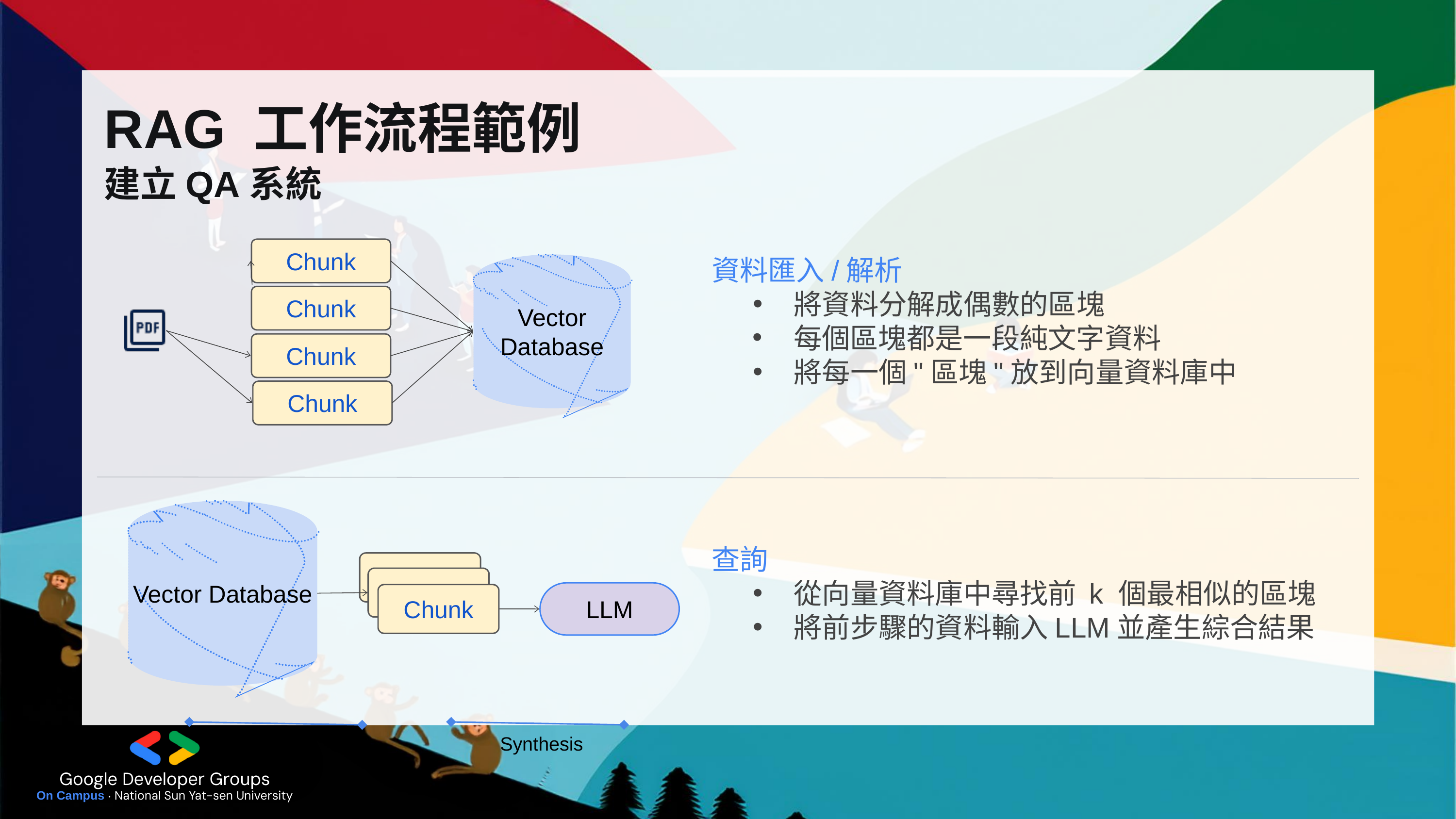

Google Developer Groups
On Campus ‧ National Sun Yat-sen University
RAG 工作流程範例
建立QA系統

Chunk

資料匯入/解析
將資料分解成偶數的區塊
每個區塊都是一段純文字資料
將每一個"區塊"放到向量資料庫中

Vector Database

Chunk

Chunk

Chunk

Vector Database

查詢
從向量資料庫中尋找前 k 個最相似的區塊
將前步驟的資料輸入LLM並產生綜合結果

LLM

Chunk

Synthesis
Retrieval